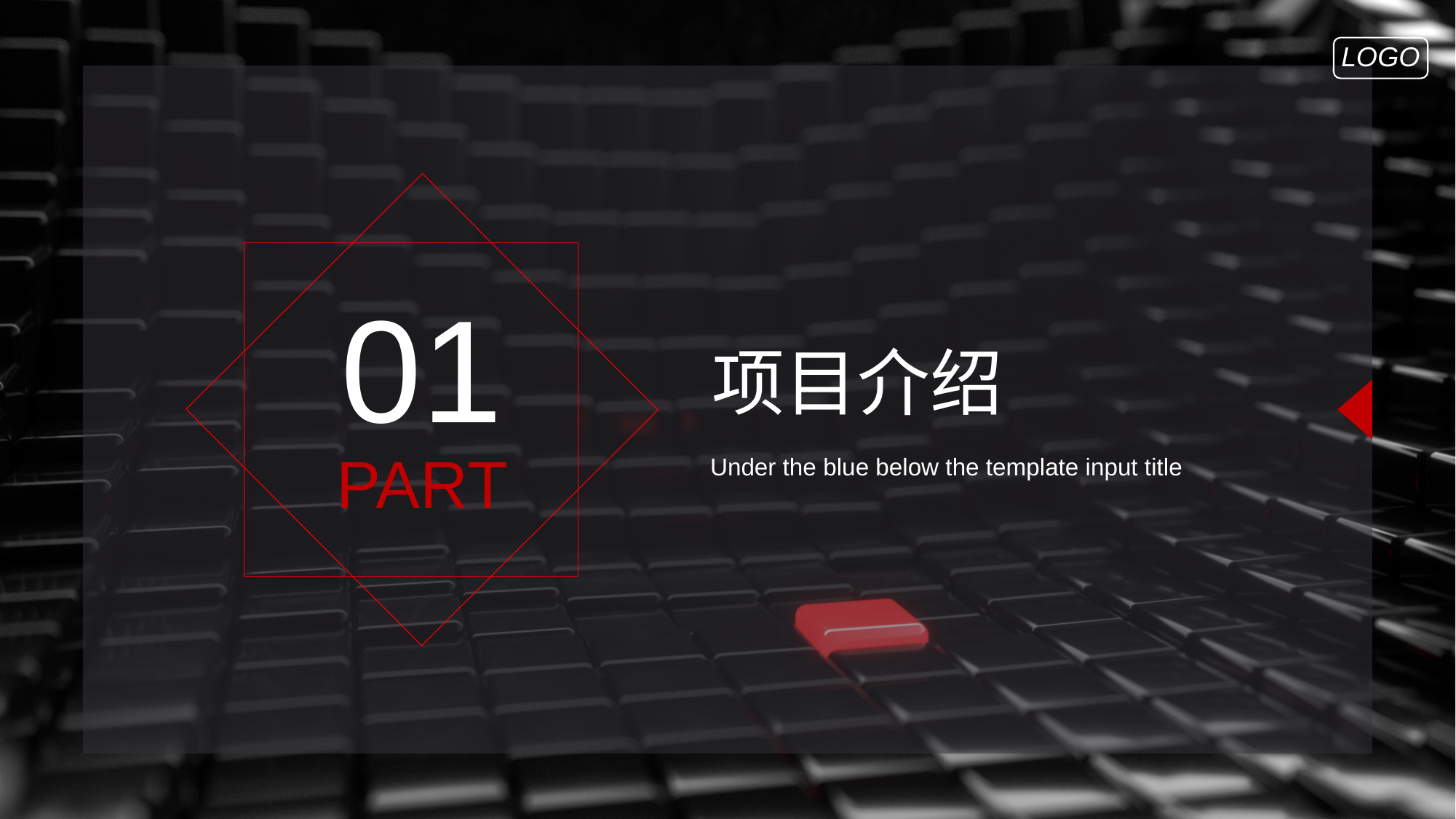

LOGO

01
项目介绍

PART
Under the blue below the template input title